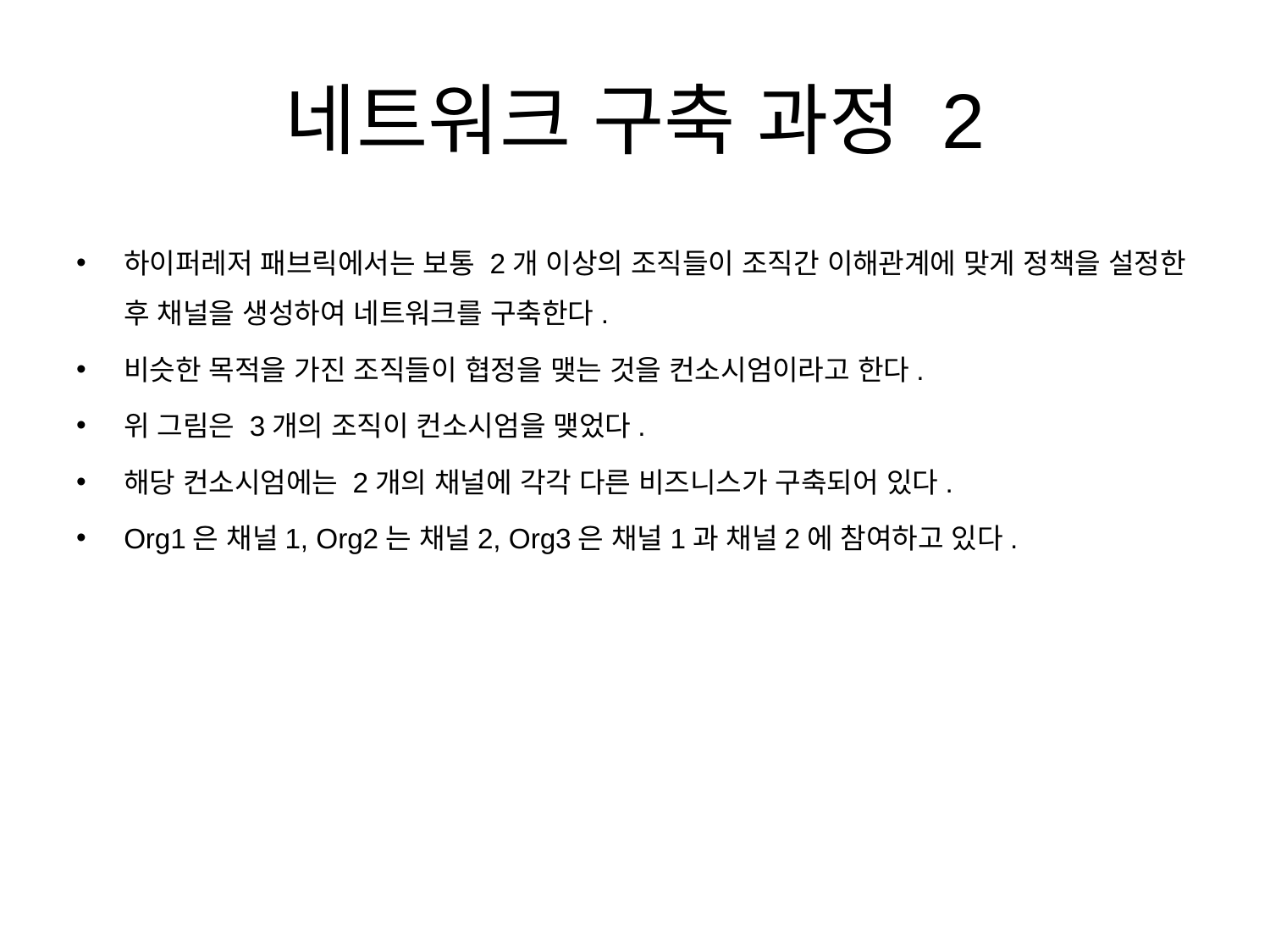

# 네트워크 구축 과정 2
하이퍼레저 패브릭에서는 보통 2개 이상의 조직들이 조직간 이해관계에 맞게 정책을 설정한 후 채널을 생성하여 네트워크를 구축한다.
비슷한 목적을 가진 조직들이 협정을 맺는 것을 컨소시엄이라고 한다.
위 그림은 3개의 조직이 컨소시엄을 맺었다.
해당 컨소시엄에는 2개의 채널에 각각 다른 비즈니스가 구축되어 있다.
Org1은 채널1, Org2는 채널2, Org3은 채널1과 채널2에 참여하고 있다.